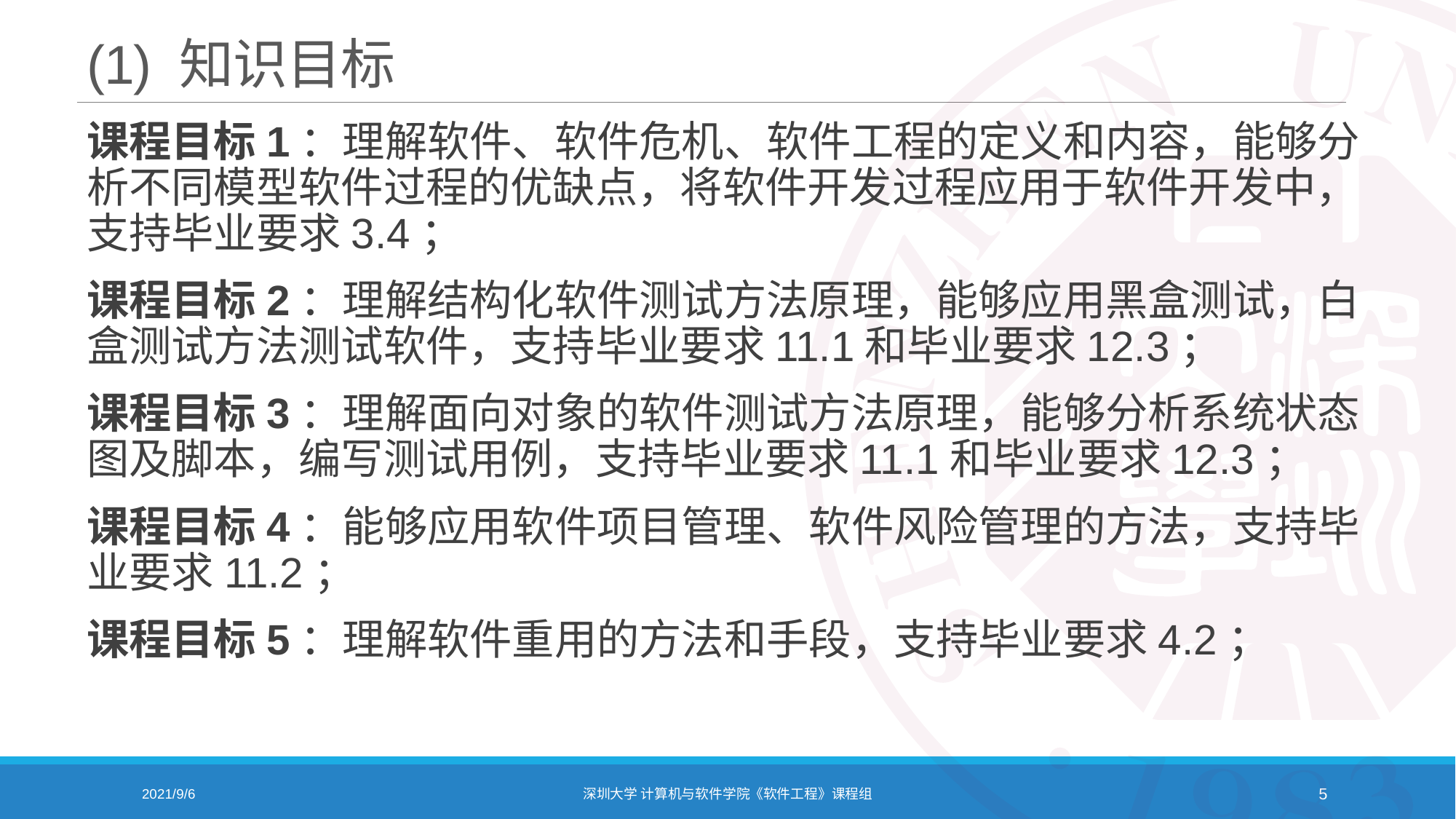

# (1) 知识目标
课程目标1：理解软件、软件危机、软件工程的定义和内容，能够分析不同模型软件过程的优缺点，将软件开发过程应用于软件开发中，支持毕业要求3.4；
课程目标2：理解结构化软件测试方法原理，能够应用黑盒测试，白盒测试方法测试软件，支持毕业要求11.1和毕业要求12.3；
课程目标3：理解面向对象的软件测试方法原理，能够分析系统状态图及脚本，编写测试用例，支持毕业要求11.1和毕业要求12.3；
课程目标4：能够应用软件项目管理、软件风险管理的方法，支持毕业要求11.2；
课程目标5：理解软件重用的方法和手段，支持毕业要求4.2；

2021/9/6
深圳大学 计算机与软件学院《软件工程》课程组
5